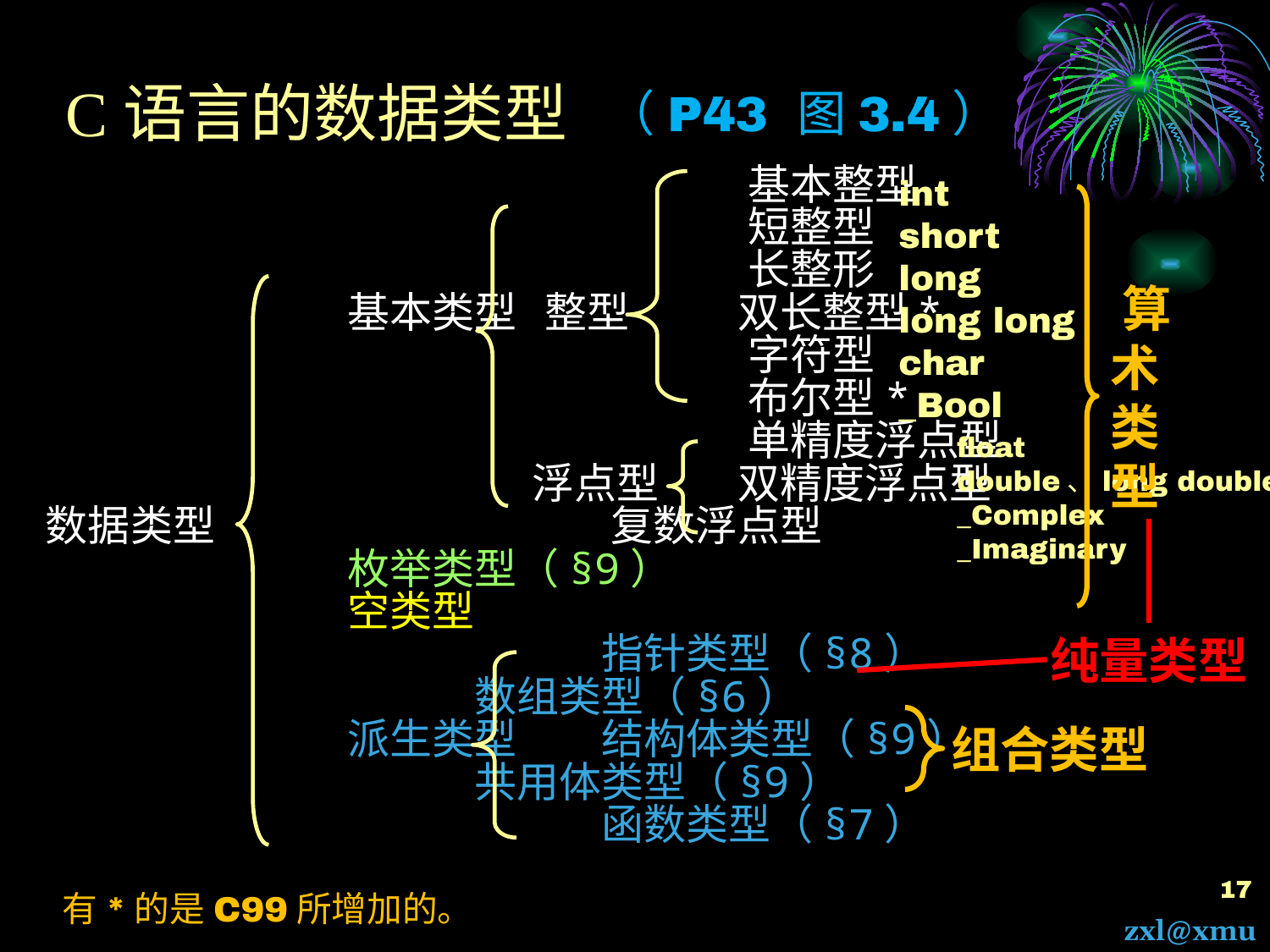

# C语言的数据类型
（P43 图3.4）
				    	    	 基本整型
						 短整型
						 长整形
			基本类型   整型	 双长整型*
						 字符型
						 布尔型*
						 单精度浮点型
				     浮点型	 双精度浮点型
数据类型				 复数浮点型
			枚举类型（§9）
			空类型
					指针类型（§8）
　　　　		     	数组类型（§6）
			派生类型　	结构体类型（§9）
　　　　　　　　　　	共用体类型（§9）
					函数类型（§7）
int
short
long
long long
char
_Bool

   算
   术
   类
   型

float
double、long double
_Complex
_Imaginary

纯量类型

   组合类型
17
有*的是C99所增加的。